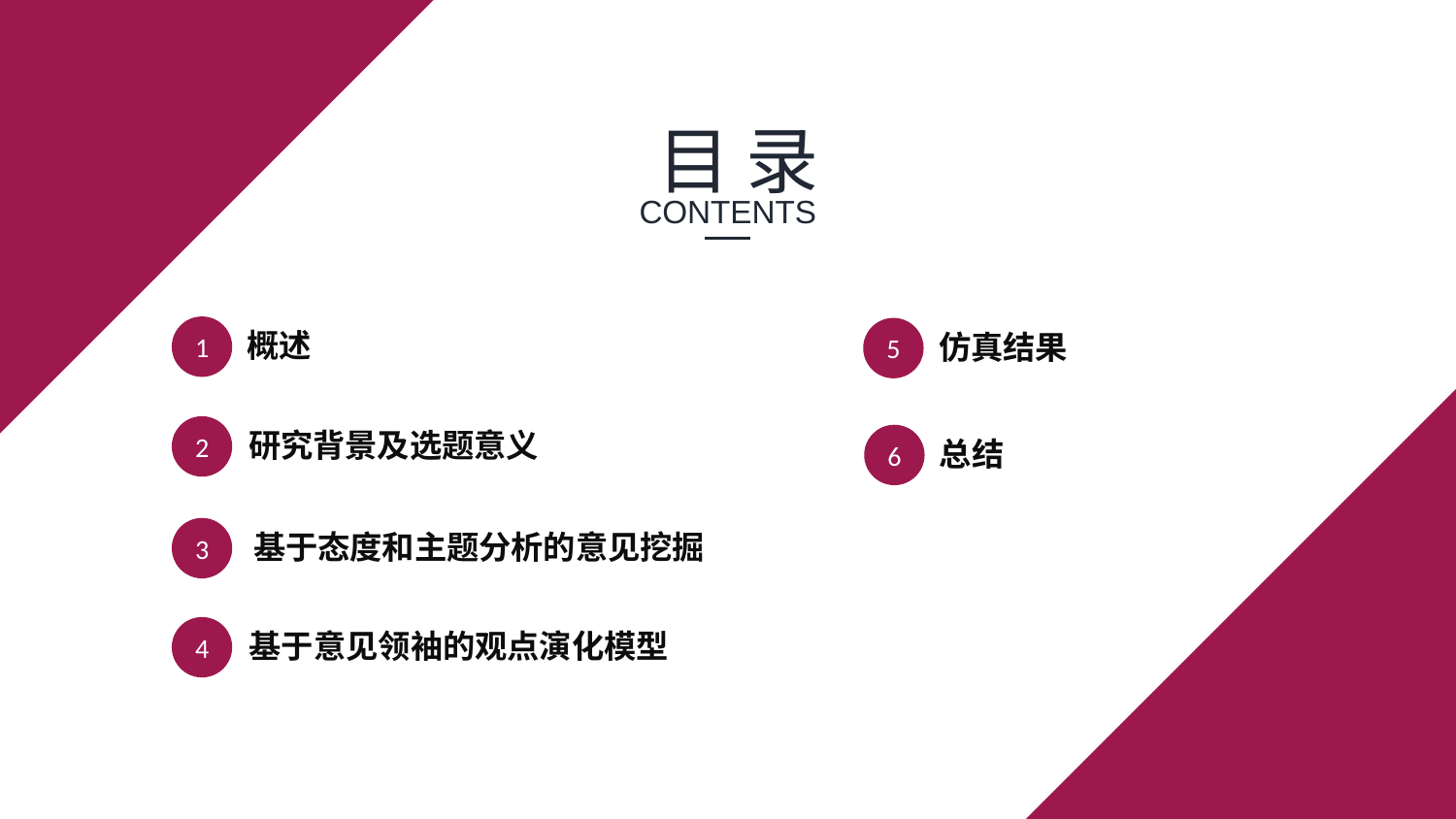

目 录
CONTENTS
1
概述
5
仿真结果

2
研究背景及选题意义
6
总结
3
基于态度和主题分析的意见挖掘
4
基于意见领袖的观点演化模型